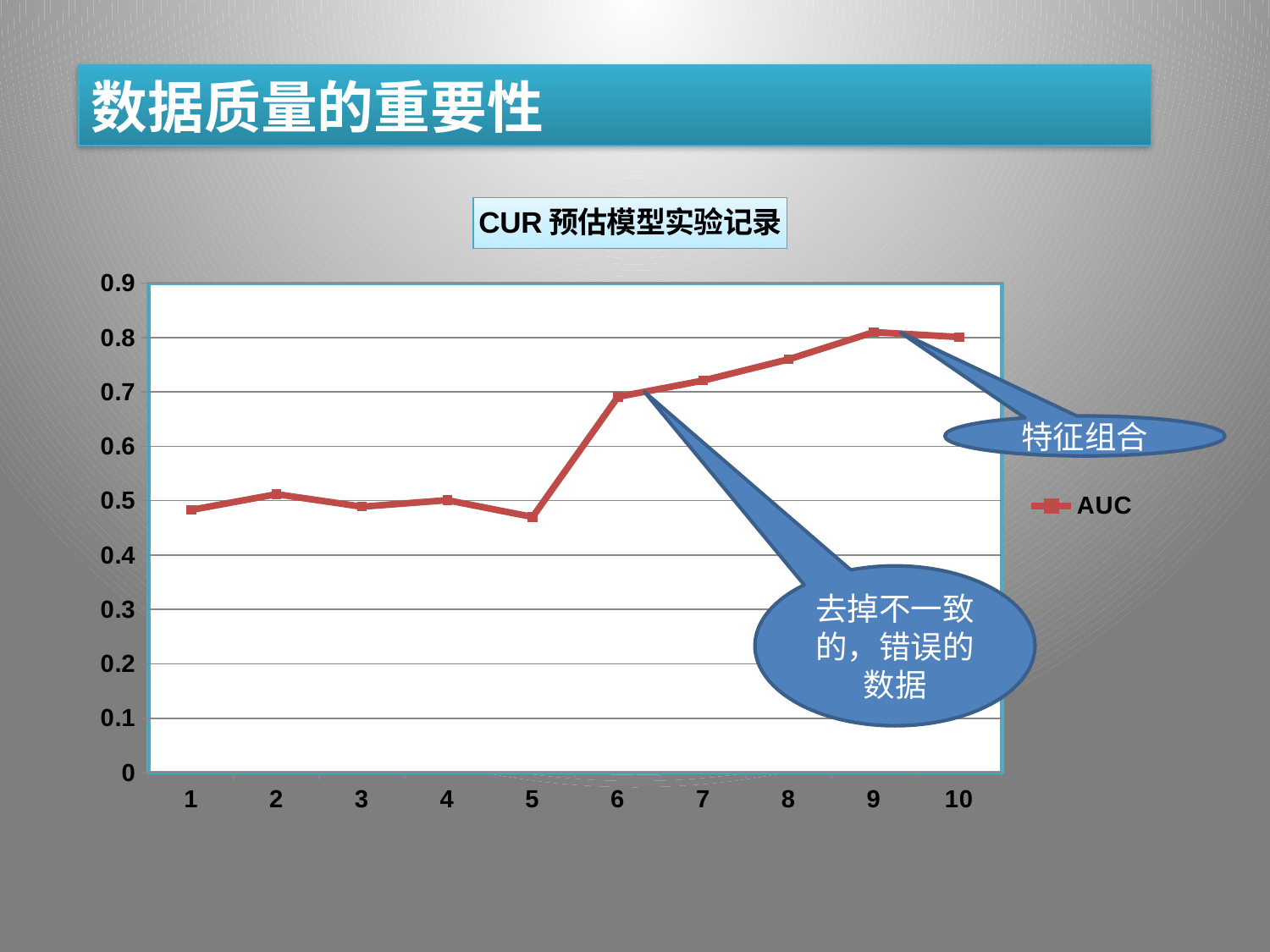

数据质量的重要性

### Chart: CUR预估模型实验记录

| Category |  |
|---|---|
特征组合
去掉不一致的，错误的数据